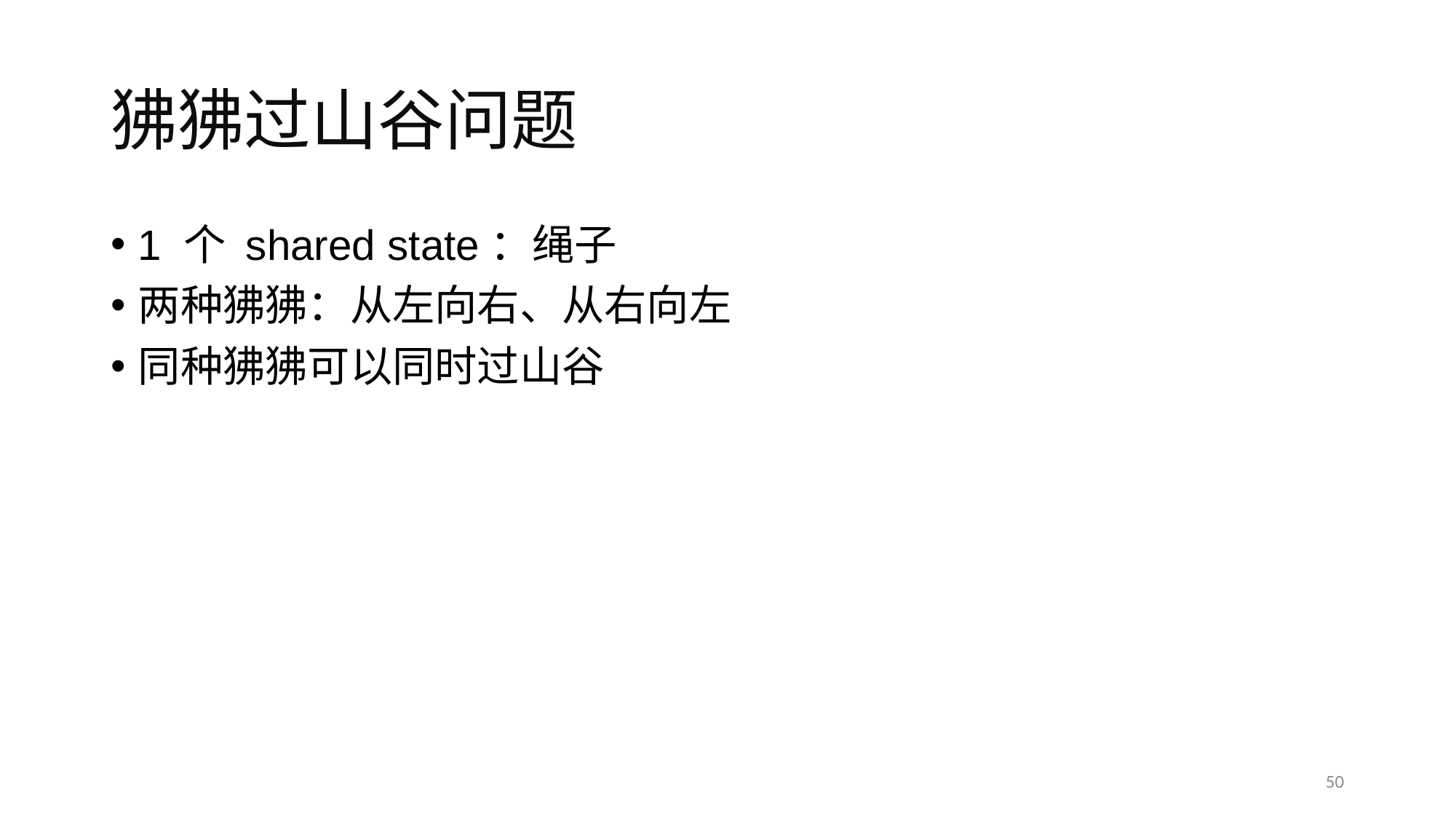

# 狒狒过山谷问题
1 个 shared state：绳子
两种狒狒：从左向右、从右向左
同种狒狒可以同时过山谷
50